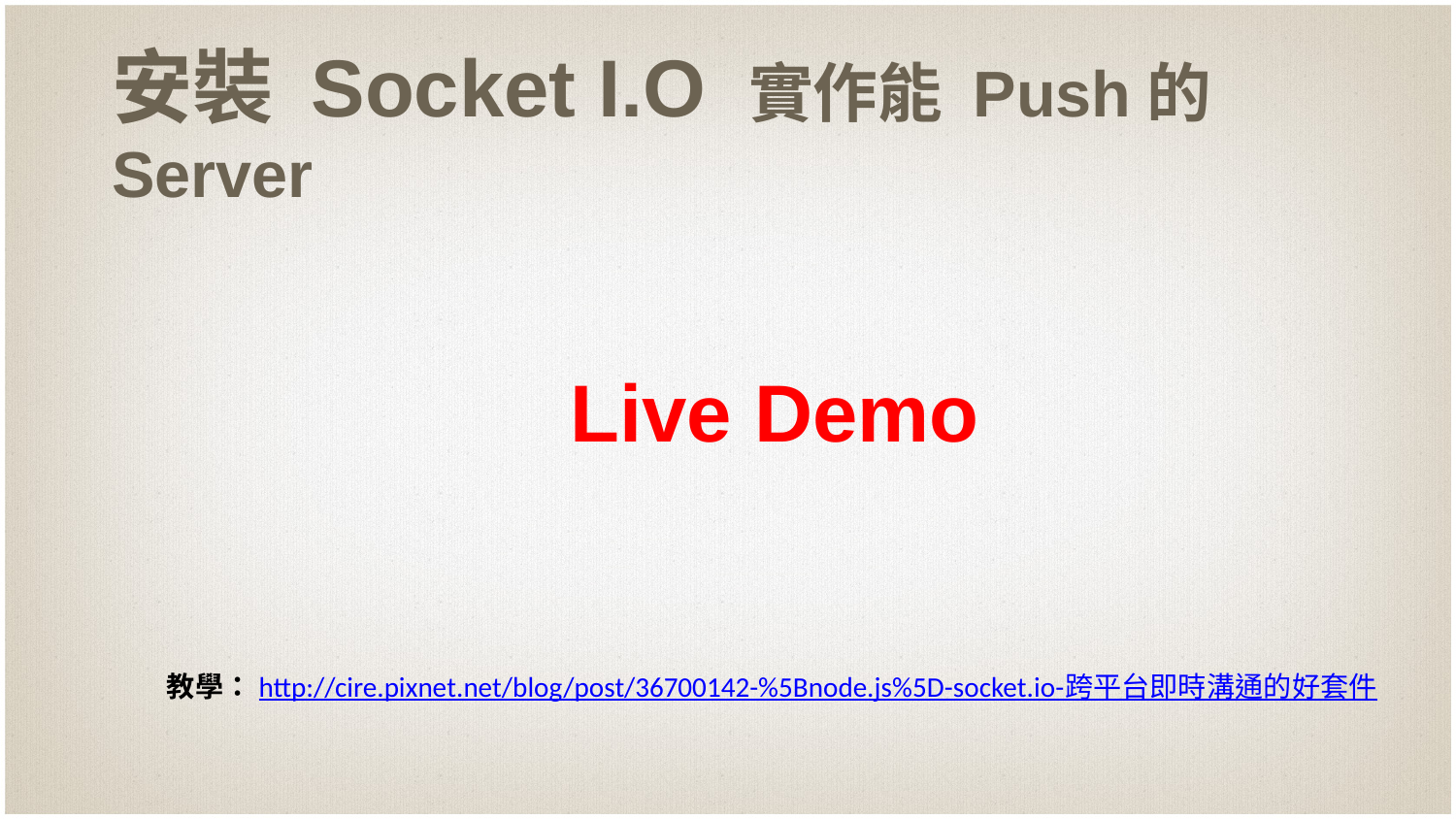

# 安裝 Socket I.O 實作能 Push的Server

教學：http://cire.pixnet.net/blog/post/36700142-%5Bnode.js%5D-socket.io-跨平台即時溝通的好套件

Live Demo